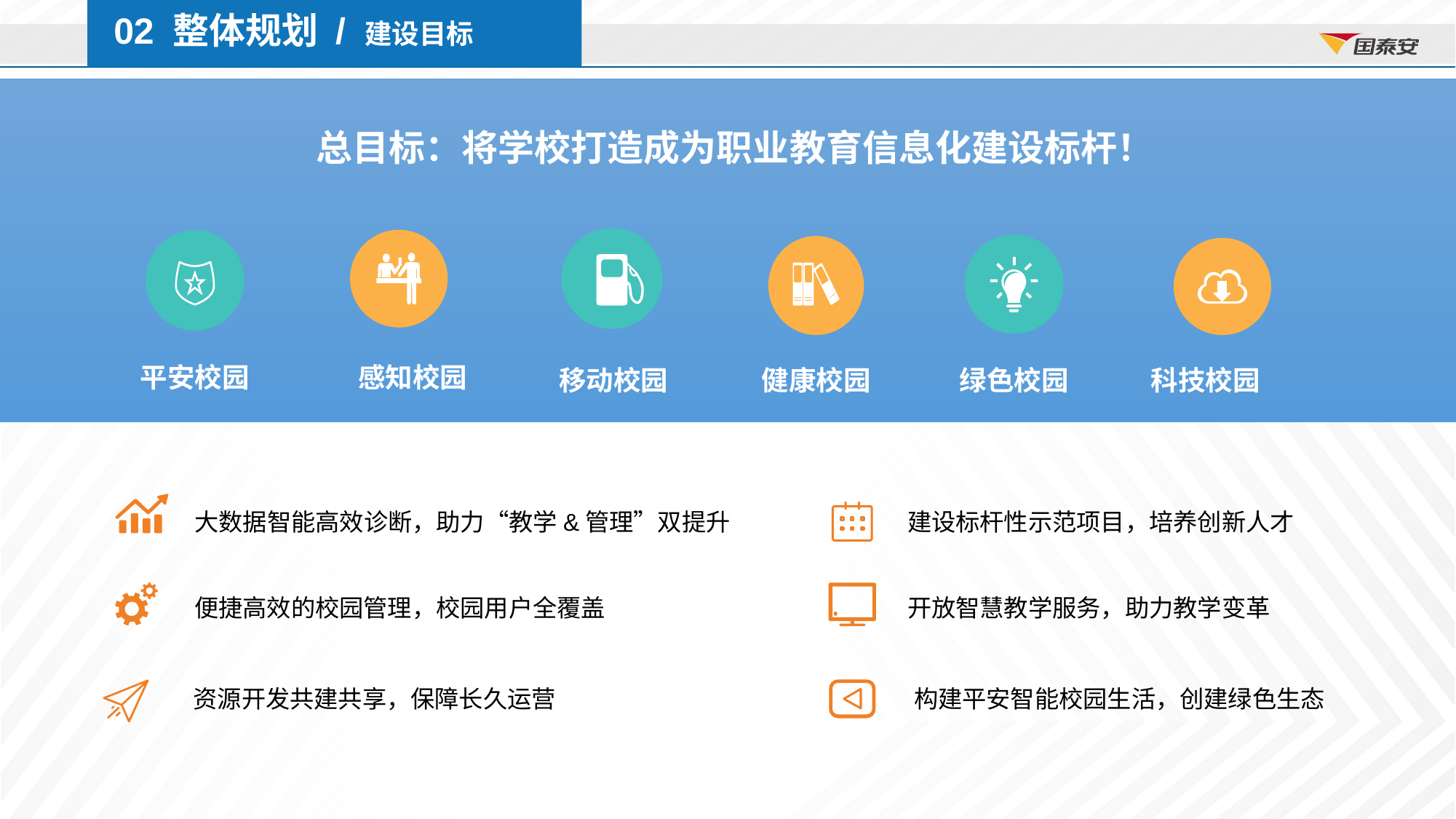

02 整体规划 / 建设目标

     总目标：将学校打造成为职业教育信息化建设标杆！

平安校园
感知校园
移动校园
健康校园
绿色校园
科技校园
建设标杆性示范项目，培养创新人才
大数据智能高效诊断，助力“教学&管理”双提升

开放智慧教学服务，助力教学变革
便捷高效的校园管理，校园用户全覆盖

资源开发共建共享，保障长久运营
构建平安智能校园生活，创建绿色生态